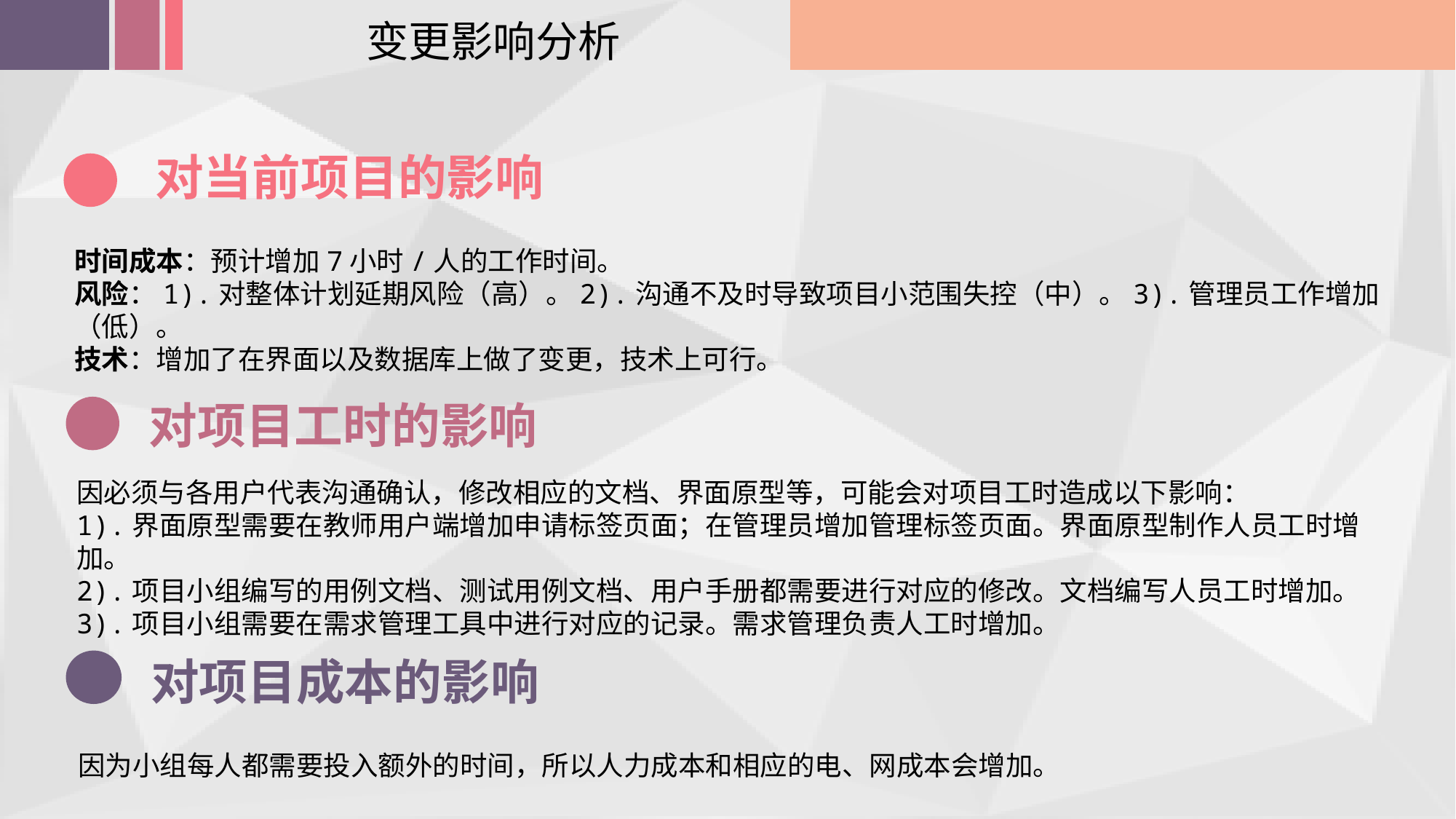

变更影响分析
对当前项目的影响

时间成本：预计增加7小时/人的工作时间。
风险：1).对整体计划延期风险（高）。2).沟通不及时导致项目小范围失控（中）。3).管理员工作增加（低）。
技术：增加了在界面以及数据库上做了变更，技术上可行。
对项目工时的影响

因必须与各用户代表沟通确认，修改相应的文档、界面原型等，可能会对项目工时造成以下影响：
1).界面原型需要在教师用户端增加申请标签页面；在管理员增加管理标签页面。界面原型制作人员工时增加。
2).项目小组编写的用例文档、测试用例文档、用户手册都需要进行对应的修改。文档编写人员工时增加。
3).项目小组需要在需求管理工具中进行对应的记录。需求管理负责人工时增加。
对项目成本的影响

因为小组每人都需要投入额外的时间，所以人力成本和相应的电、网成本会增加。